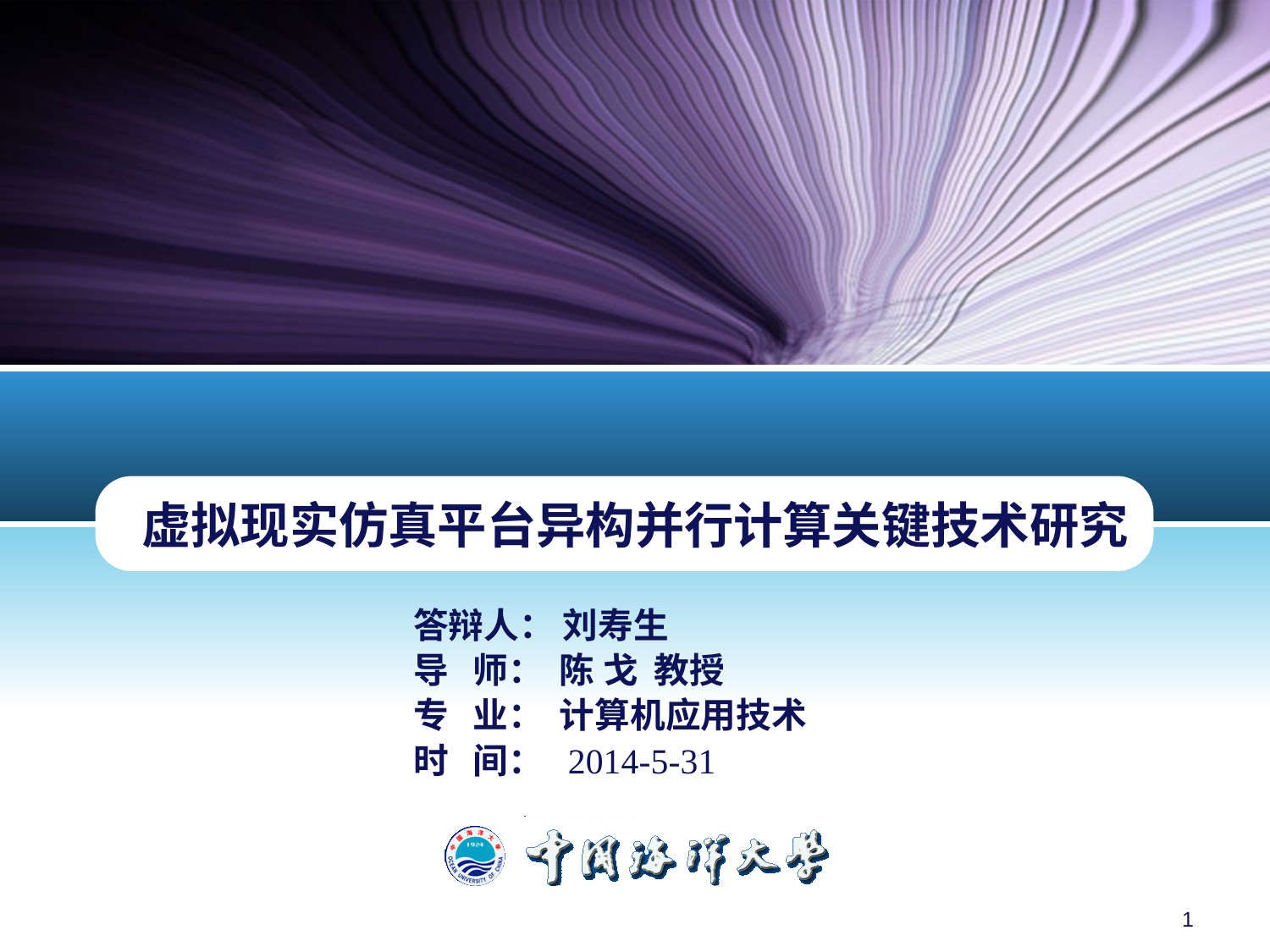

# 虚拟现实仿真平台异构并行计算关键技术研究
答辩人： 刘寿生
导   师：  陈 戈  教授
专   业：  计算机应用技术
时   间：  2014-5-31
1